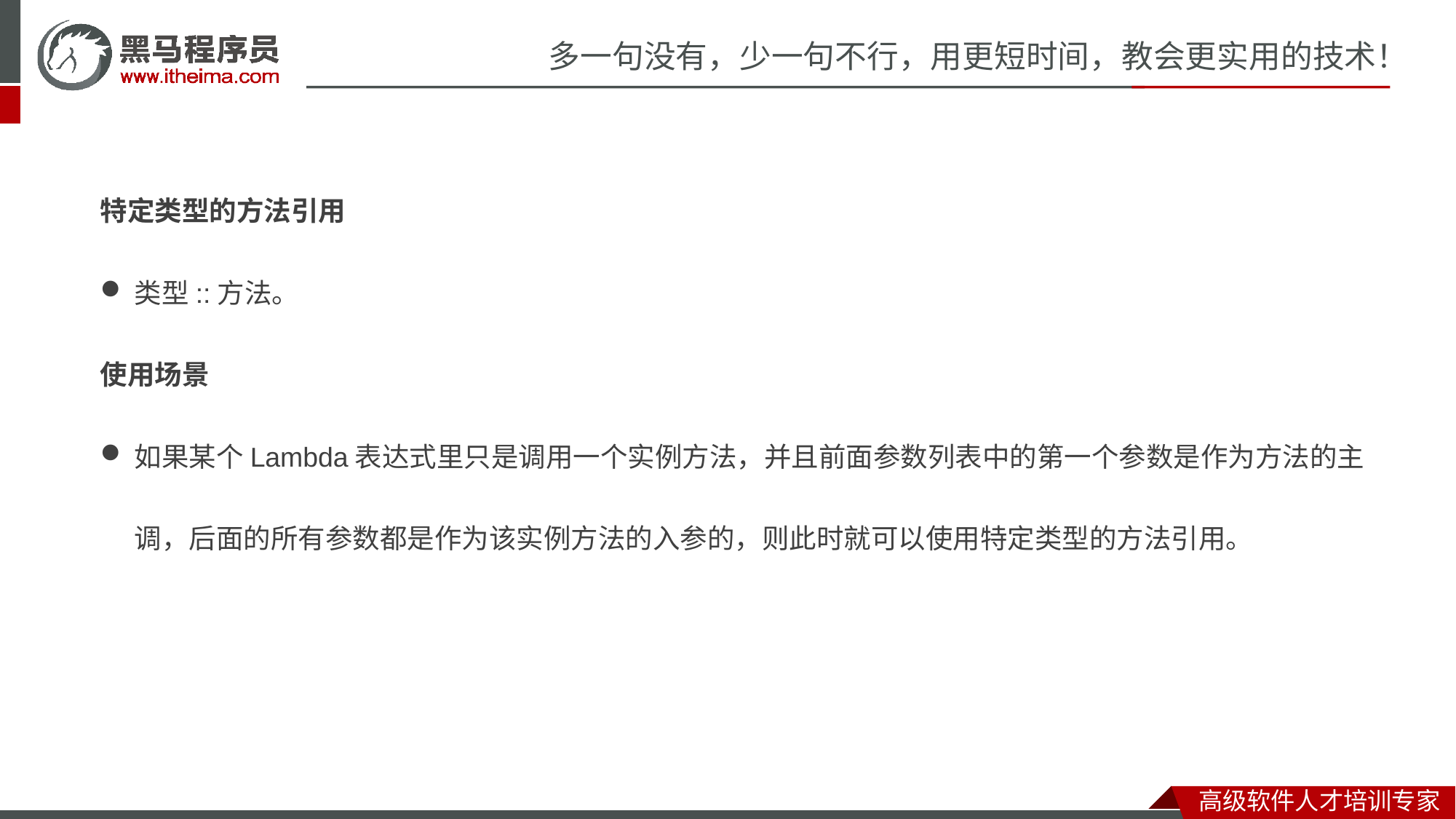

特定类型的方法引用
类型::方法。
使用场景
如果某个Lambda表达式里只是调用一个实例方法，并且前面参数列表中的第一个参数是作为方法的主调，后面的所有参数都是作为该实例方法的入参的，则此时就可以使用特定类型的方法引用。